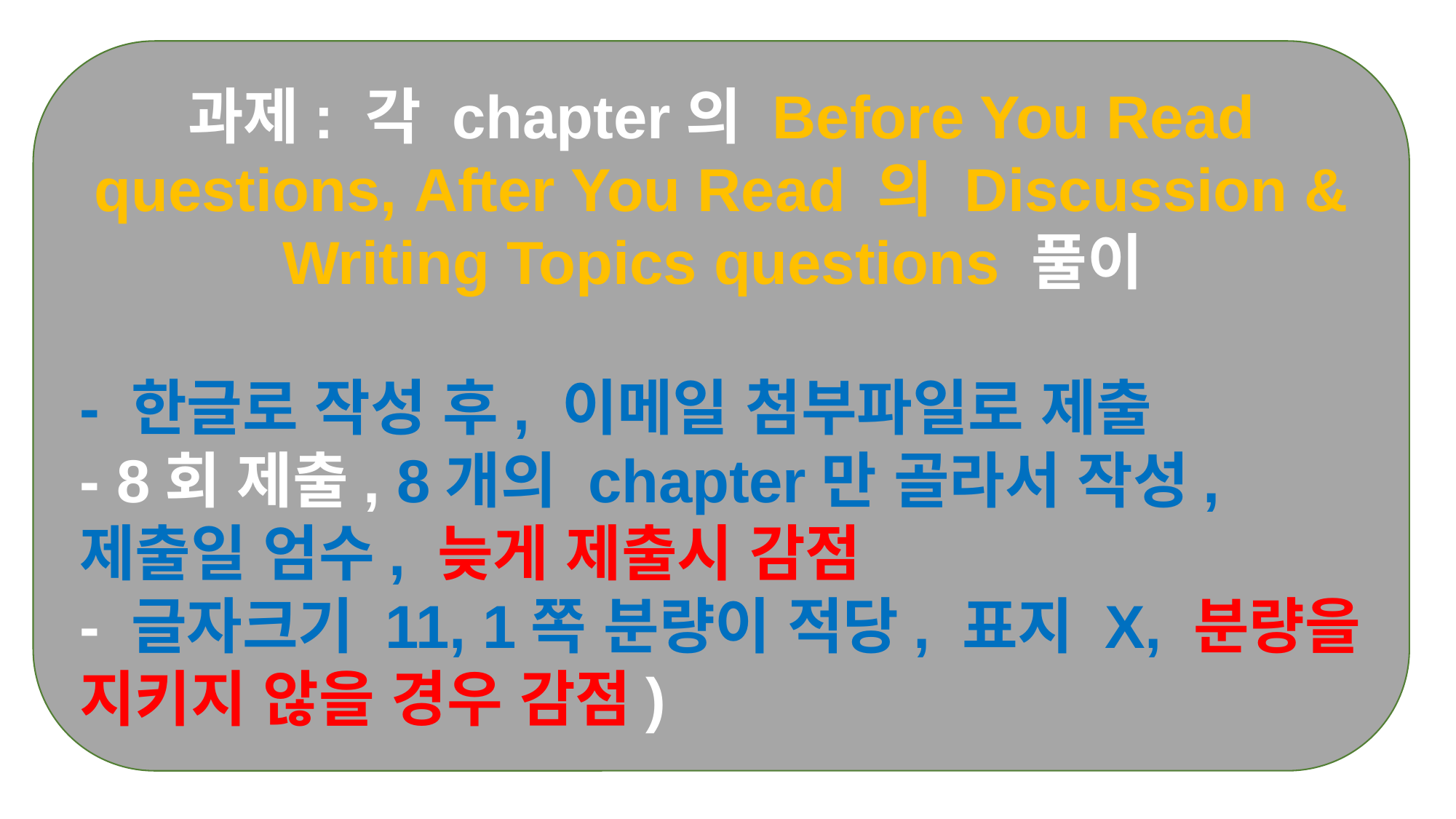

과제: 각 chapter의 Before You Read questions, After You Read 의 Discussion & Writing Topics questions 풀이

- 한글로 작성 후, 이메일 첨부파일로 제출
- 8회 제출, 8개의 chapter만 골라서 작성, 제출일 엄수, 늦게 제출시 감점
- 글자크기 11, 1쪽 분량이 적당, 표지 X, 분량을 지키지 않을 경우 감점)